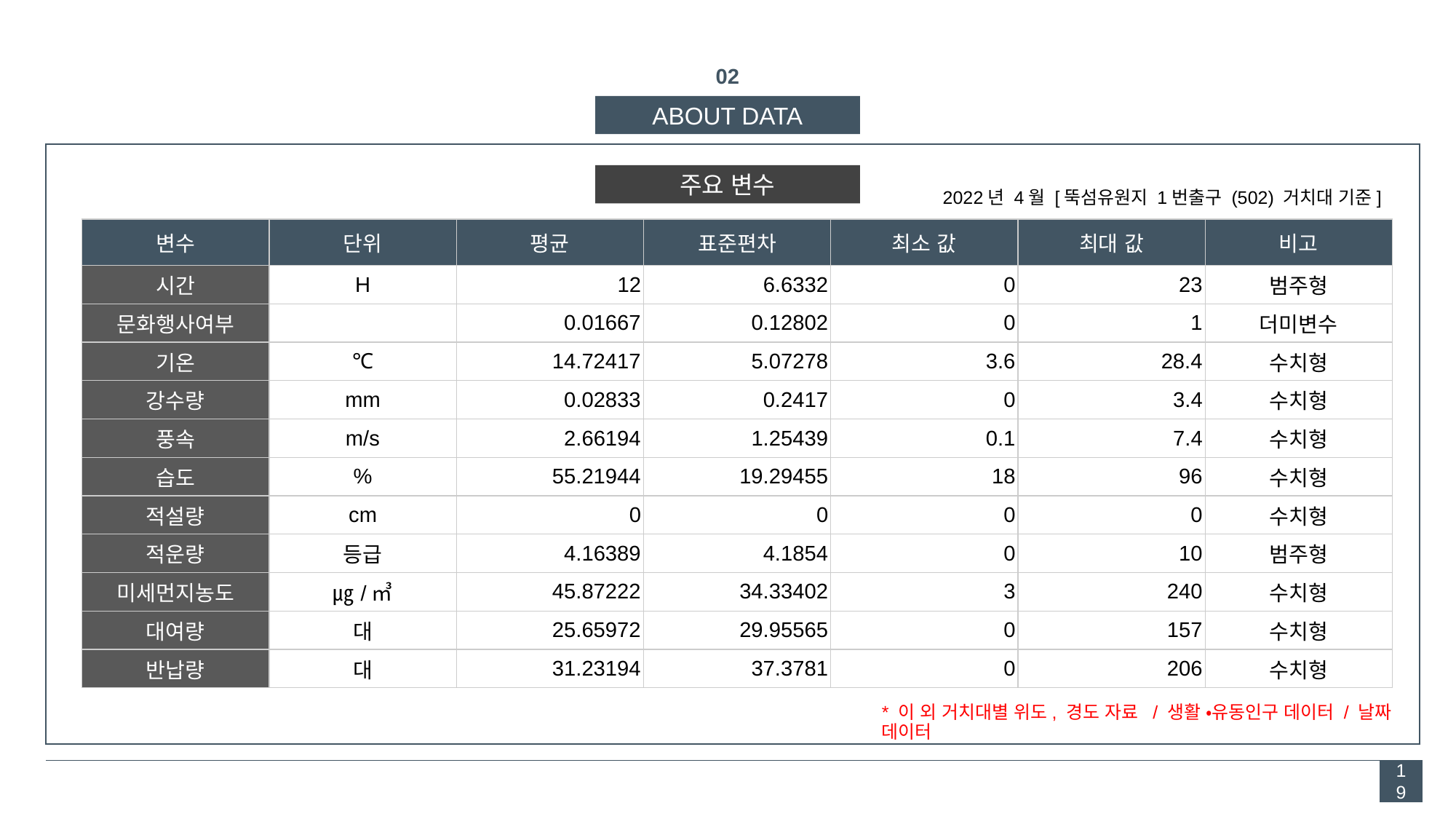

02
ABOUT DATA

주요 변수
2022년 4월 [뚝섬유원지 1번출구 (502) 거치대 기준]
| 변수 | 단위 | 평균 | 표준편차 | 최소 값 | 최대 값 | 비고 |
| --- | --- | --- | --- | --- | --- | --- |
| 시간 | H | 12 | 6.6332 | 0 | 23 | 범주형 |
| 문화행사여부 |  | 0.01667 | 0.12802 | 0 | 1 | 더미변수 |
| 기온 | ℃ | 14.72417 | 5.07278 | 3.6 | 28.4 | 수치형 |
| 강수량 | mm | 0.02833 | 0.2417 | 0 | 3.4 | 수치형 |
| 풍속 | m/s | 2.66194 | 1.25439 | 0.1 | 7.4 | 수치형 |
| 습도 | % | 55.21944 | 19.29455 | 18 | 96 | 수치형 |
| 적설량 | cm | 0 | 0 | 0 | 0 | 수치형 |
| 적운량 | 등급 | 4.16389 | 4.1854 | 0 | 10 | 범주형 |
| 미세먼지농도 | ㎍/㎥ | 45.87222 | 34.33402 | 3 | 240 | 수치형 |
| 대여량 | 대 | 25.65972 | 29.95565 | 0 | 157 | 수치형 |
| 반납량 | 대 | 31.23194 | 37.3781 | 0 | 206 | 수치형 |
* 이 외 거치대별 위도, 경도 자료  / 생활 •유동인구 데이터 / 날짜 데이터
19